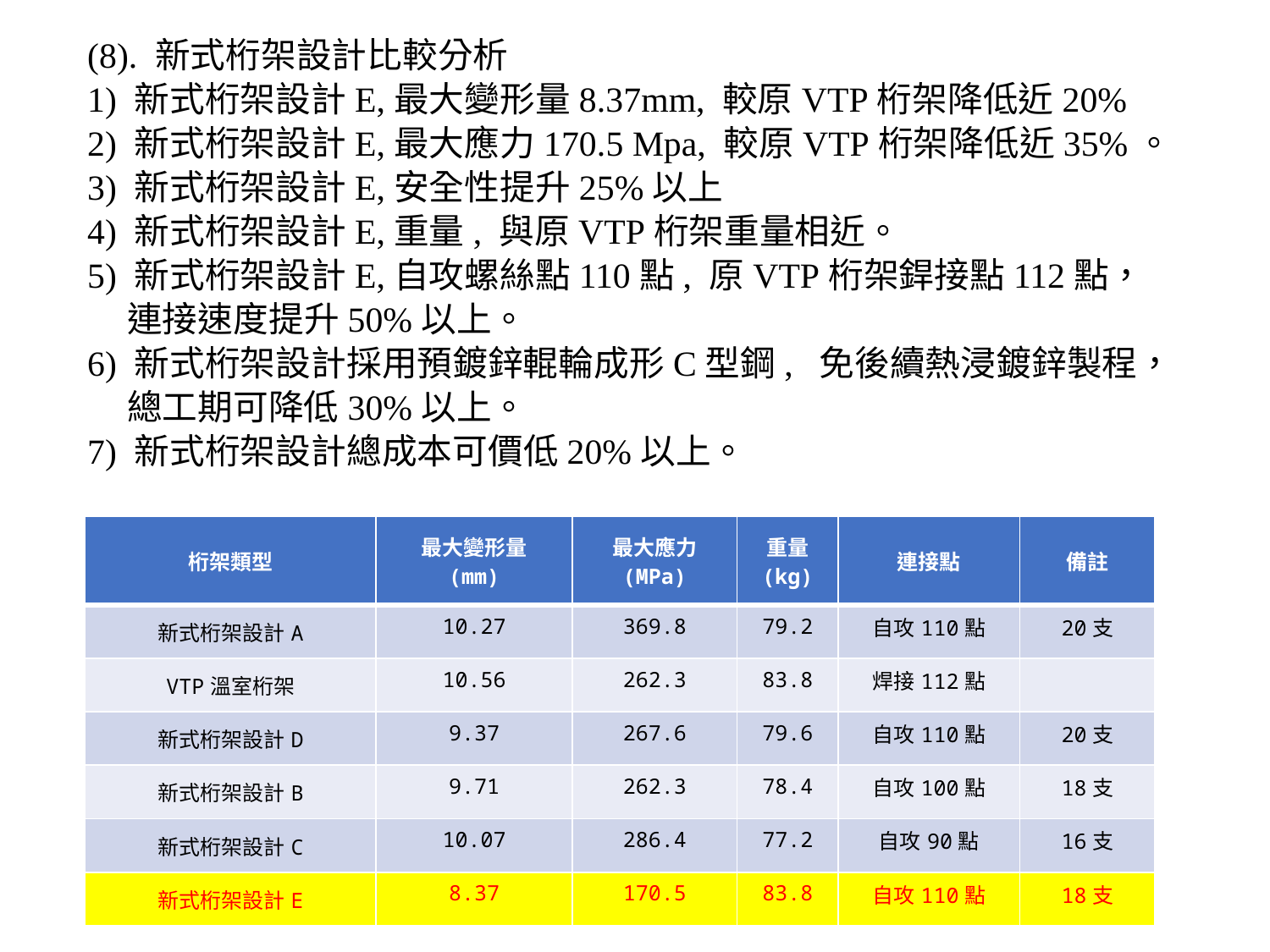

(8). 新式桁架設計比較分析
1) 新式桁架設計E,最大變形量8.37mm, 較原VTP桁架降低近20%
2) 新式桁架設計E,最大應力170.5 Mpa, 較原VTP桁架降低近35%。
3) 新式桁架設計E,安全性提升25%以上
4) 新式桁架設計E,重量, 與原VTP桁架重量相近。
5) 新式桁架設計E,自攻螺絲點110點, 原VTP桁架銲接點112點，
    連接速度提升50%以上。
6) 新式桁架設計採用預鍍鋅輥輪成形C型鋼,  免後續熱浸鍍鋅製程，
    總工期可降低30%以上。
7) 新式桁架設計總成本可價低20%以上。
| 桁架類型 | 最大變形量 (mm) | 最大應力 (MPa) | 重量 (kg) | 連接點 | 備註 |
| --- | --- | --- | --- | --- | --- |
| 新式桁架設計A | 10.27 | 369.8 | 79.2 | 自攻110點 | 20支 |
| VTP溫室桁架 | 10.56 | 262.3 | 83.8 | 焊接112點 |  |
| 新式桁架設計D | 9.37 | 267.6 | 79.6 | 自攻110點 | 20支 |
| 新式桁架設計B | 9.71 | 262.3 | 78.4 | 自攻100點 | 18支 |
| 新式桁架設計C | 10.07 | 286.4 | 77.2 | 自攻90點 | 16支 |
| 新式桁架設計E | 8.37 | 170.5 | 83.8 | 自攻110點 | 18支 |